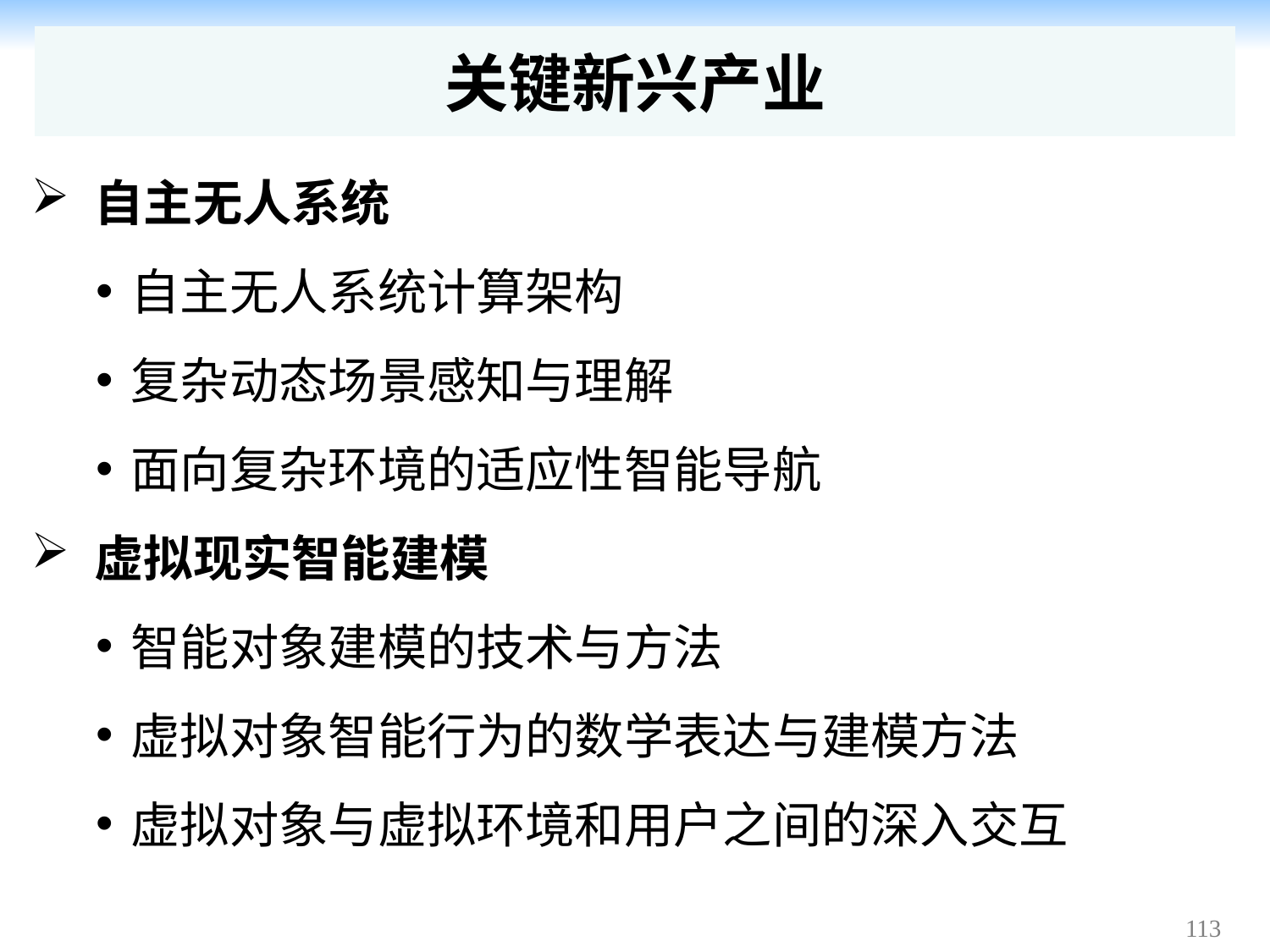

# 关键新兴产业
自主无人系统
自主无人系统计算架构
复杂动态场景感知与理解
面向复杂环境的适应性智能导航
虚拟现实智能建模
智能对象建模的技术与方法
虚拟对象智能行为的数学表达与建模方法
虚拟对象与虚拟环境和用户之间的深入交互